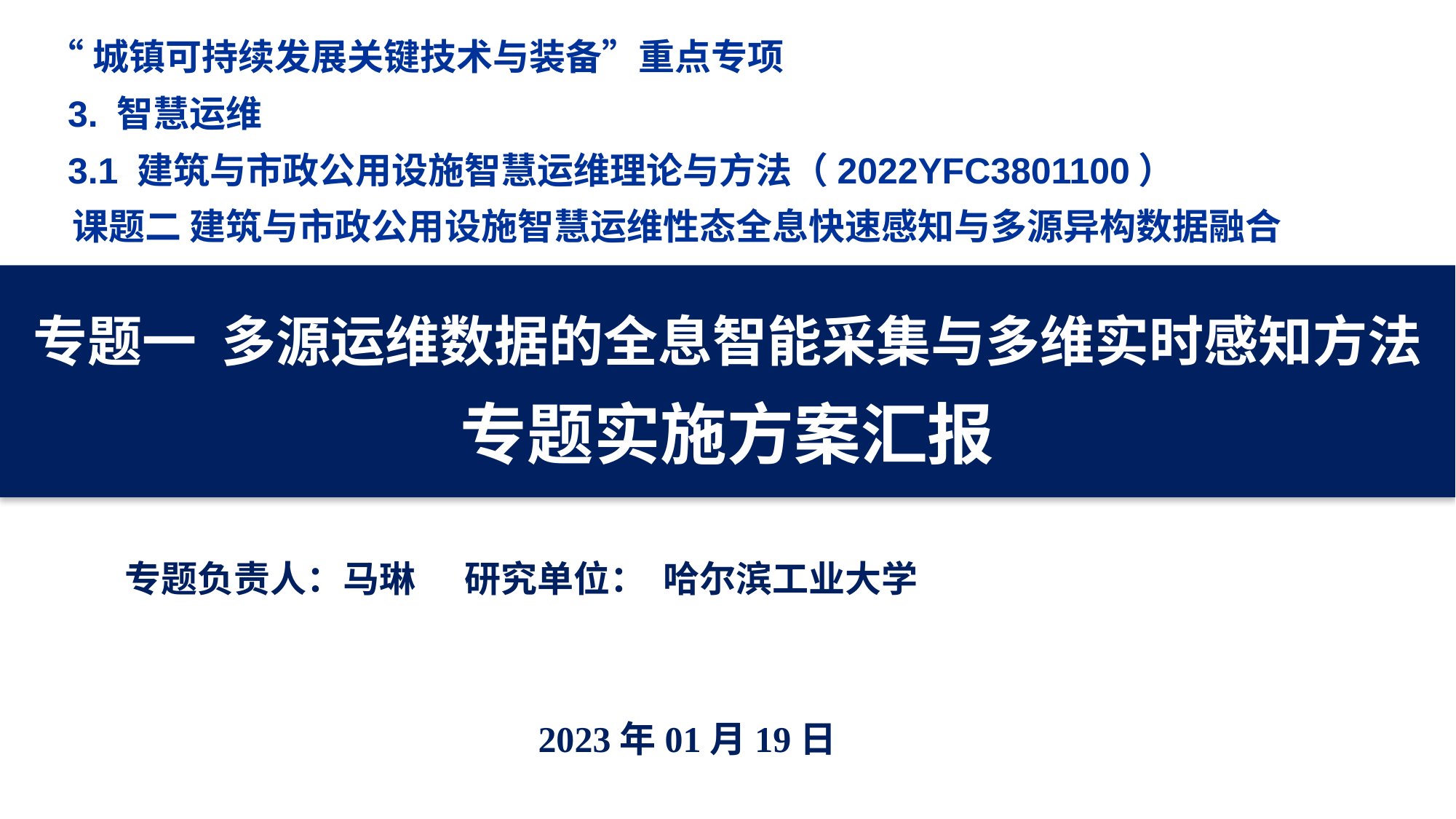

“城镇可持续发展关键技术与装备”重点专项
  3. 智慧运维
  3.1 建筑与市政公用设施智慧运维理论与方法（2022YFC3801100）
  课题二 建筑与市政公用设施智慧运维性态全息快速感知与多源异构数据融合
专题一  多源运维数据的全息智能采集与多维实时感知方法
专题实施方案汇报
专题负责人：马琳      研究单位：  哈尔滨工业大学

2023年01月19日